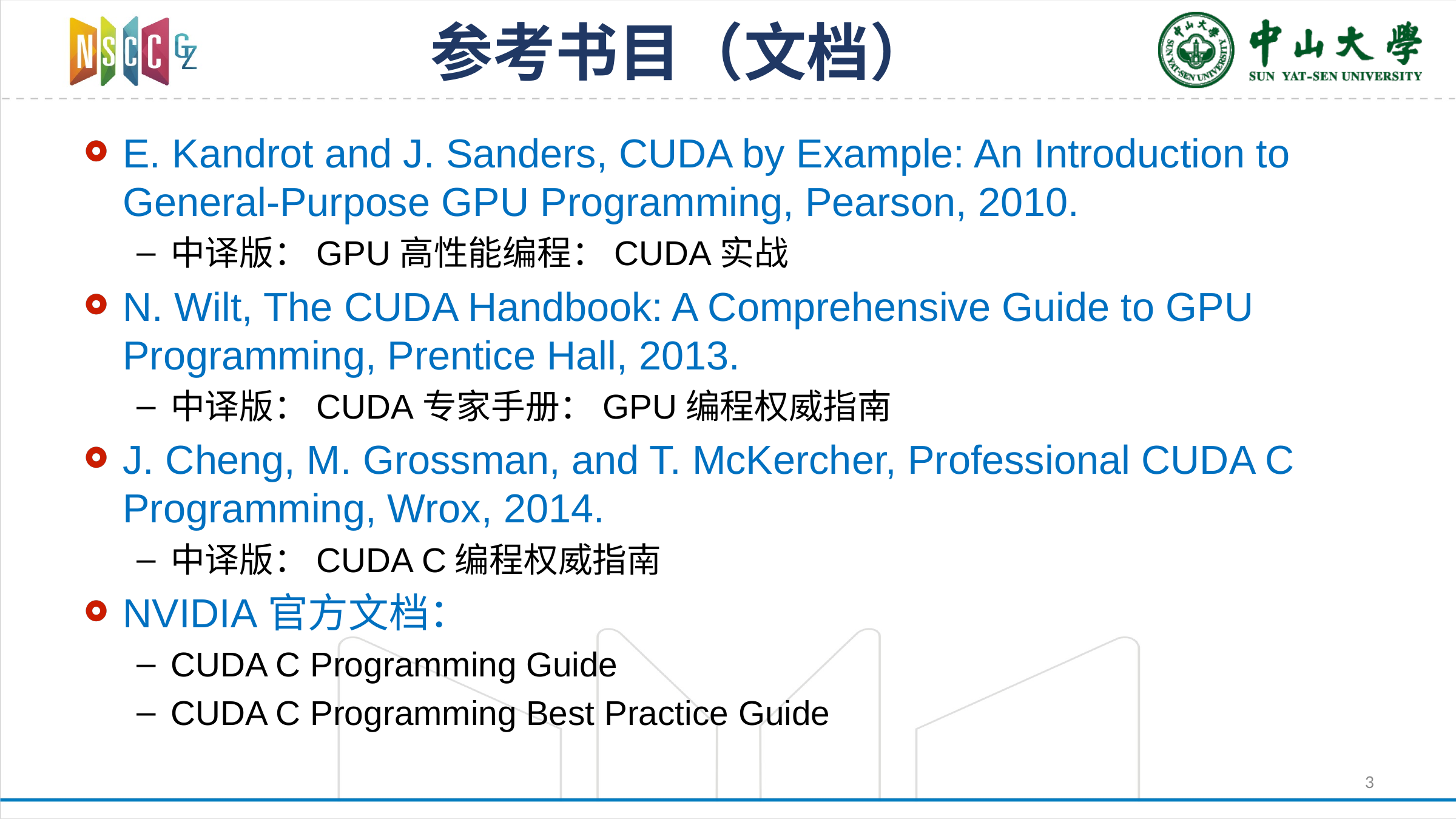

# 参考书目（文档）
E. Kandrot and J. Sanders, CUDA by Example: An Introduction to General-Purpose GPU Programming, Pearson, 2010.
中译版：GPU高性能编程：CUDA实战
N. Wilt, The CUDA Handbook: A Comprehensive Guide to GPU Programming, Prentice Hall, 2013.
中译版：CUDA专家手册：GPU编程权威指南
J. Cheng, M. Grossman, and T. McKercher, Professional CUDA C Programming, Wrox, 2014.
中译版：CUDA C编程权威指南
NVIDIA官方文档：
CUDA C Programming Guide
CUDA C Programming Best Practice Guide

3